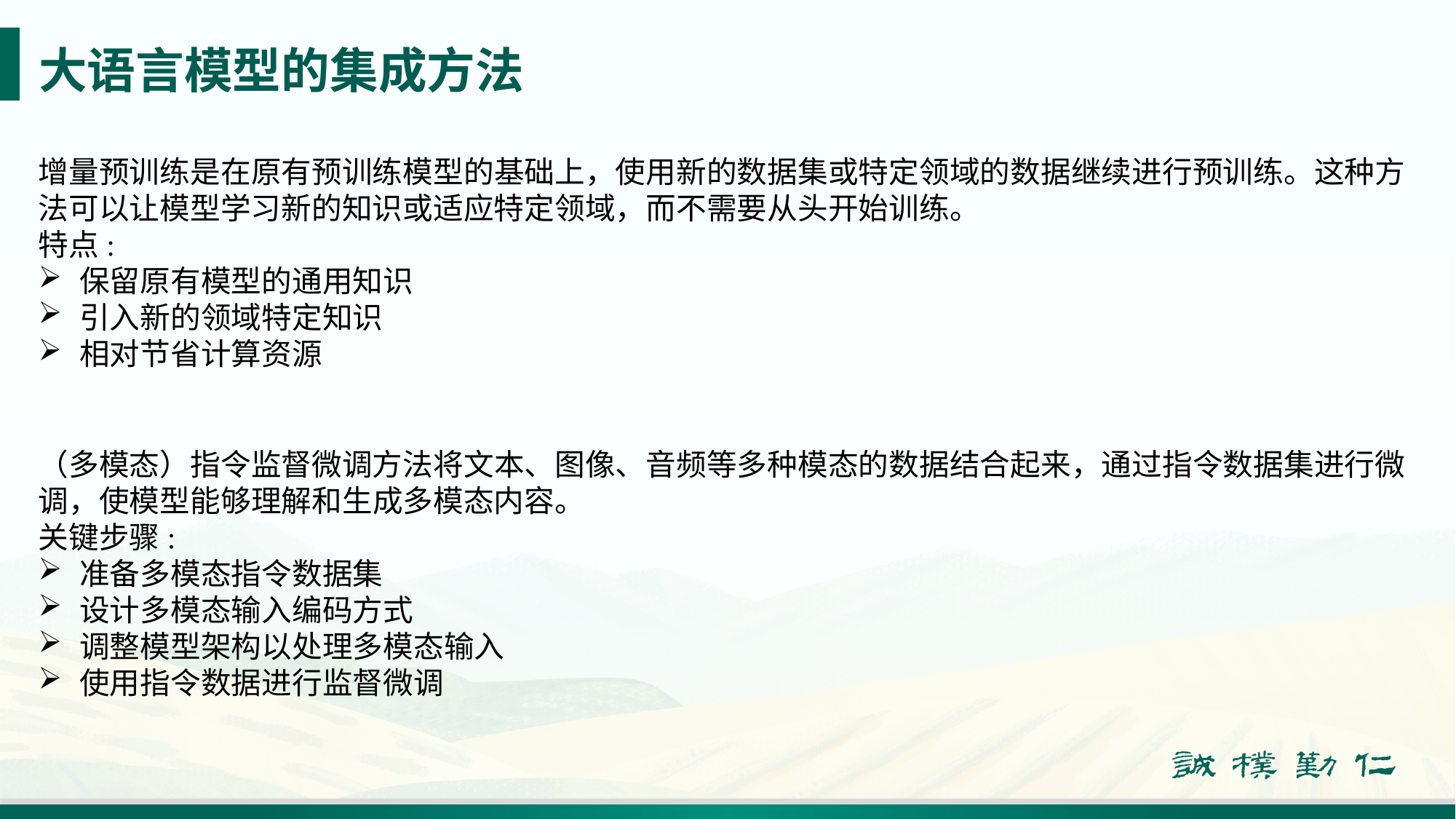

# 大语言模型的集成方法
增量预训练是在原有预训练模型的基础上，使用新的数据集或特定领域的数据继续进行预训练。这种方法可以让模型学习新的知识或适应特定领域，而不需要从头开始训练。
特点:
保留原有模型的通用知识
引入新的领域特定知识
相对节省计算资源
（多模态）指令监督微调方法将文本、图像、音频等多种模态的数据结合起来，通过指令数据集进行微调，使模型能够理解和生成多模态内容。
关键步骤:
准备多模态指令数据集
设计多模态输入编码方式
调整模型架构以处理多模态输入
使用指令数据进行监督微调